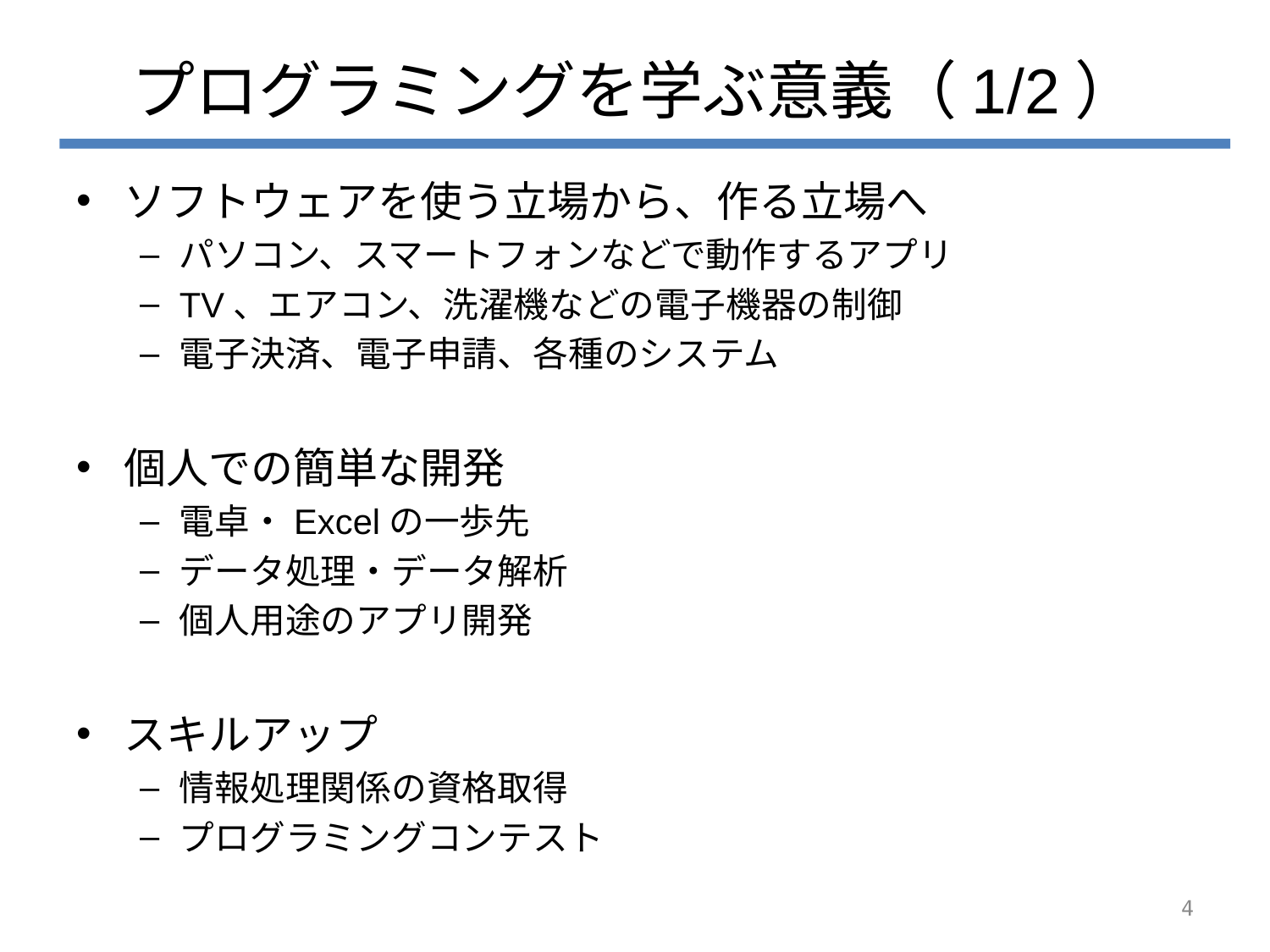

# プログラミングを学ぶ意義（1/2）
ソフトウェアを使う立場から、作る立場へ
パソコン、スマートフォンなどで動作するアプリ
TV、エアコン、洗濯機などの電子機器の制御
電子決済、電子申請、各種のシステム

個人での簡単な開発
電卓・Excelの一歩先
データ処理・データ解析
個人用途のアプリ開発

スキルアップ
情報処理関係の資格取得
プログラミングコンテスト
4